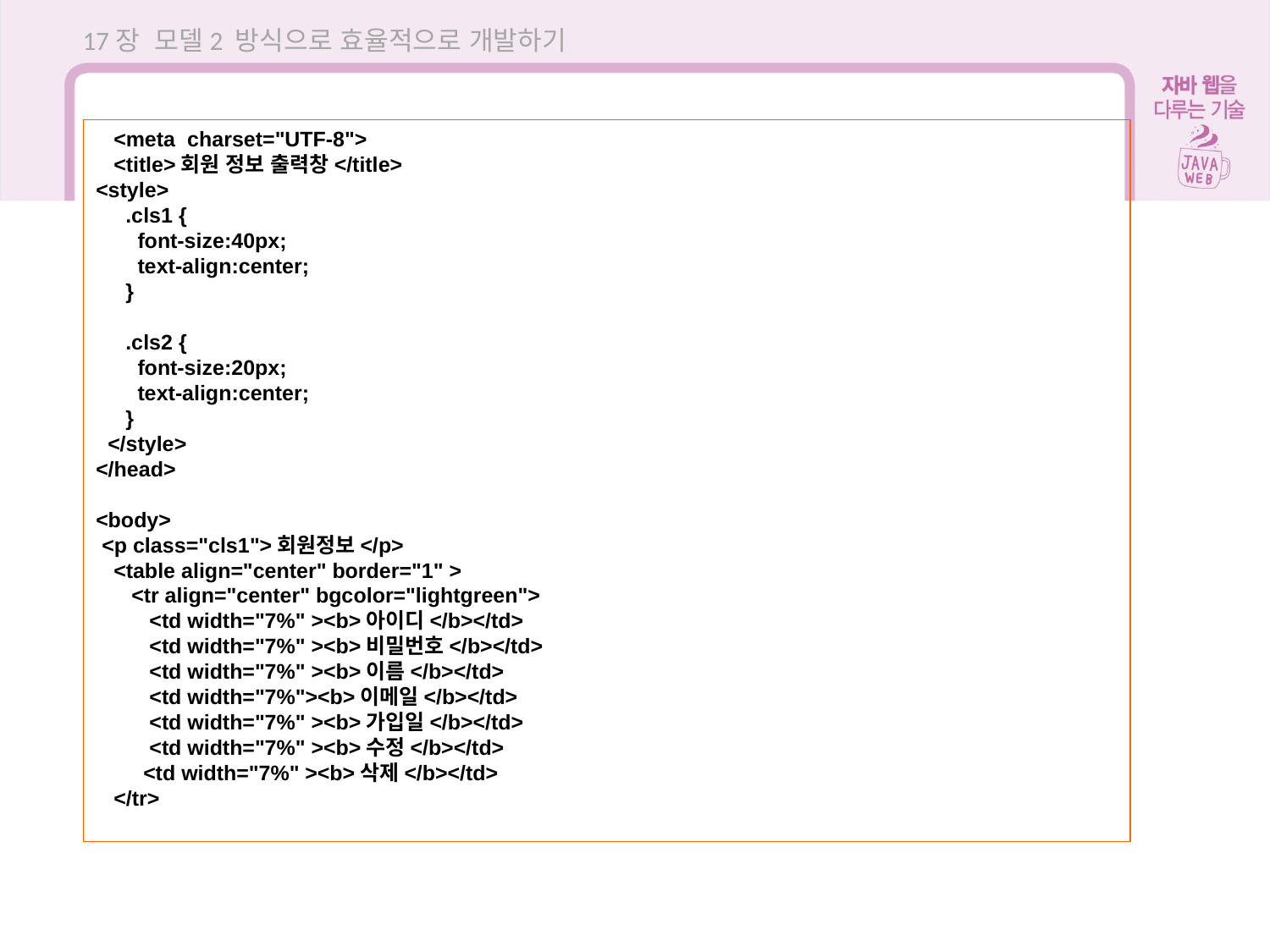

17장  모델2 방식으로 효율적으로 개발하기
   <meta  charset="UTF-8">
   <title>회원 정보 출력창</title>
<style>
     .cls1 {
       font-size:40px;
       text-align:center;
     }

     .cls2 {
       font-size:20px;
       text-align:center;
     }
  </style>
</head>

<body>
 <p class="cls1">회원정보</p>
   <table align="center" border="1" >
      <tr align="center" bgcolor="lightgreen">
         <td width="7%" ><b>아이디</b></td>
         <td width="7%" ><b>비밀번호</b></td>
         <td width="7%" ><b>이름</b></td>
         <td width="7%"><b>이메일</b></td>
         <td width="7%" ><b>가입일</b></td>
         <td width="7%" ><b>수정</b></td>
        <td width="7%" ><b>삭제</b></td>
   </tr>